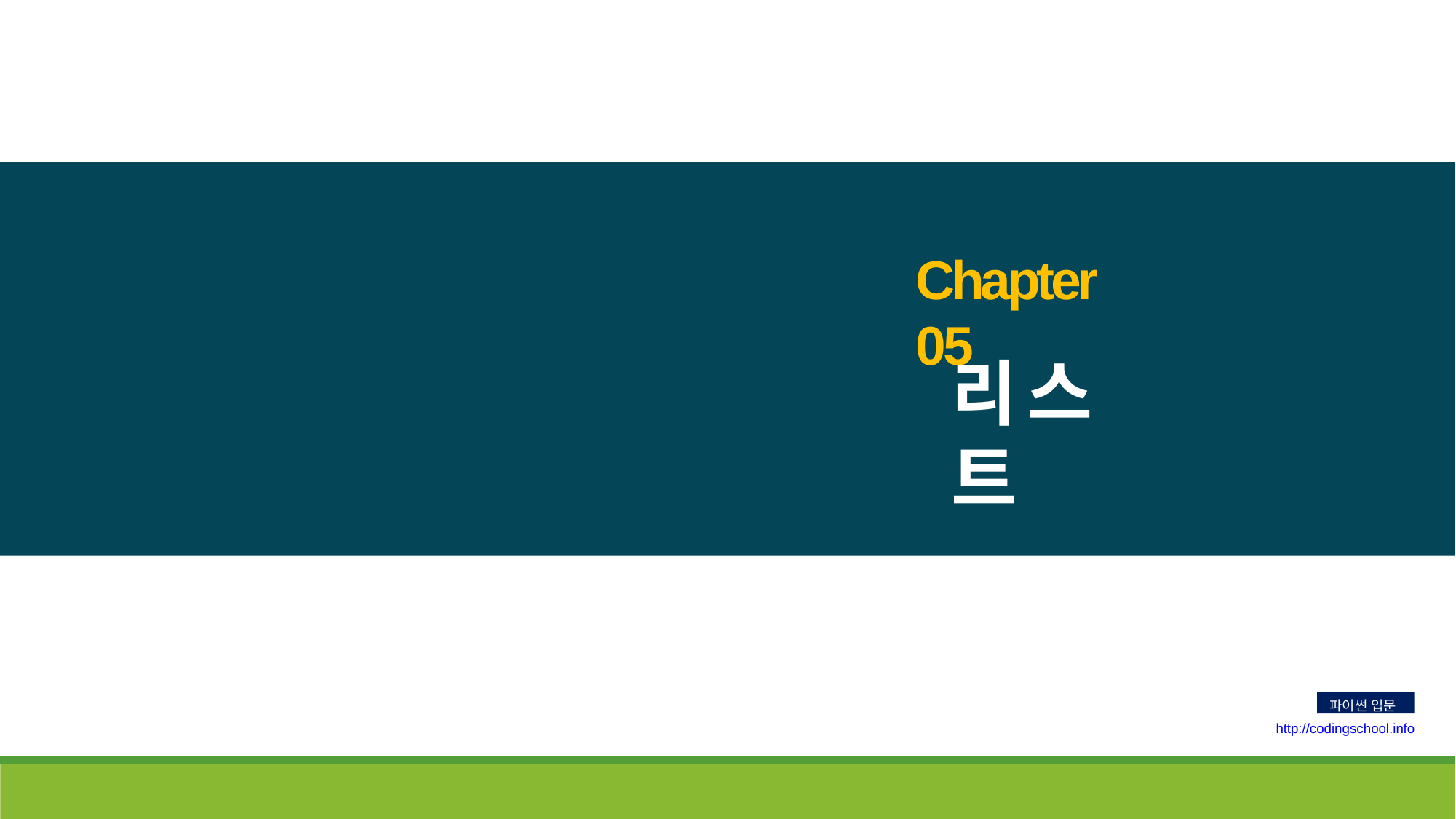

# Chapter 05
리스트
파이썬 입문
http://codingschool.info